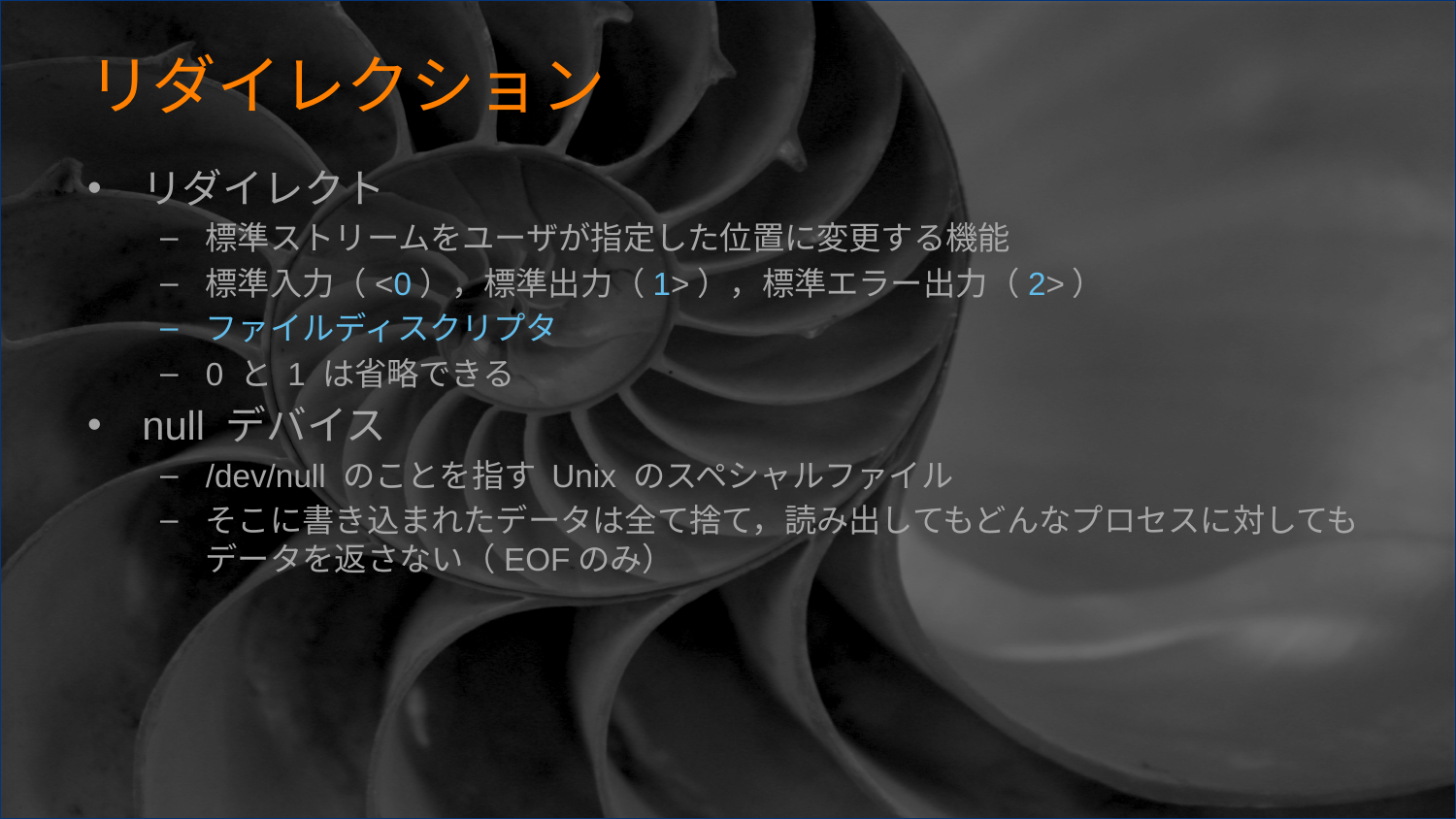

# リダイレクション
リダイレクト
標準ストリームをユーザが指定した位置に変更する機能
標準入力（<0），標準出力（1>），標準エラー出力（2>）
ファイルディスクリプタ
0 と 1 は省略できる
null デバイス
/dev/null のことを指す Unix のスペシャルファイル
そこに書き込まれたデータは全て捨て，読み出してもどんなプロセスに対しても
データを返さない（EOFのみ）